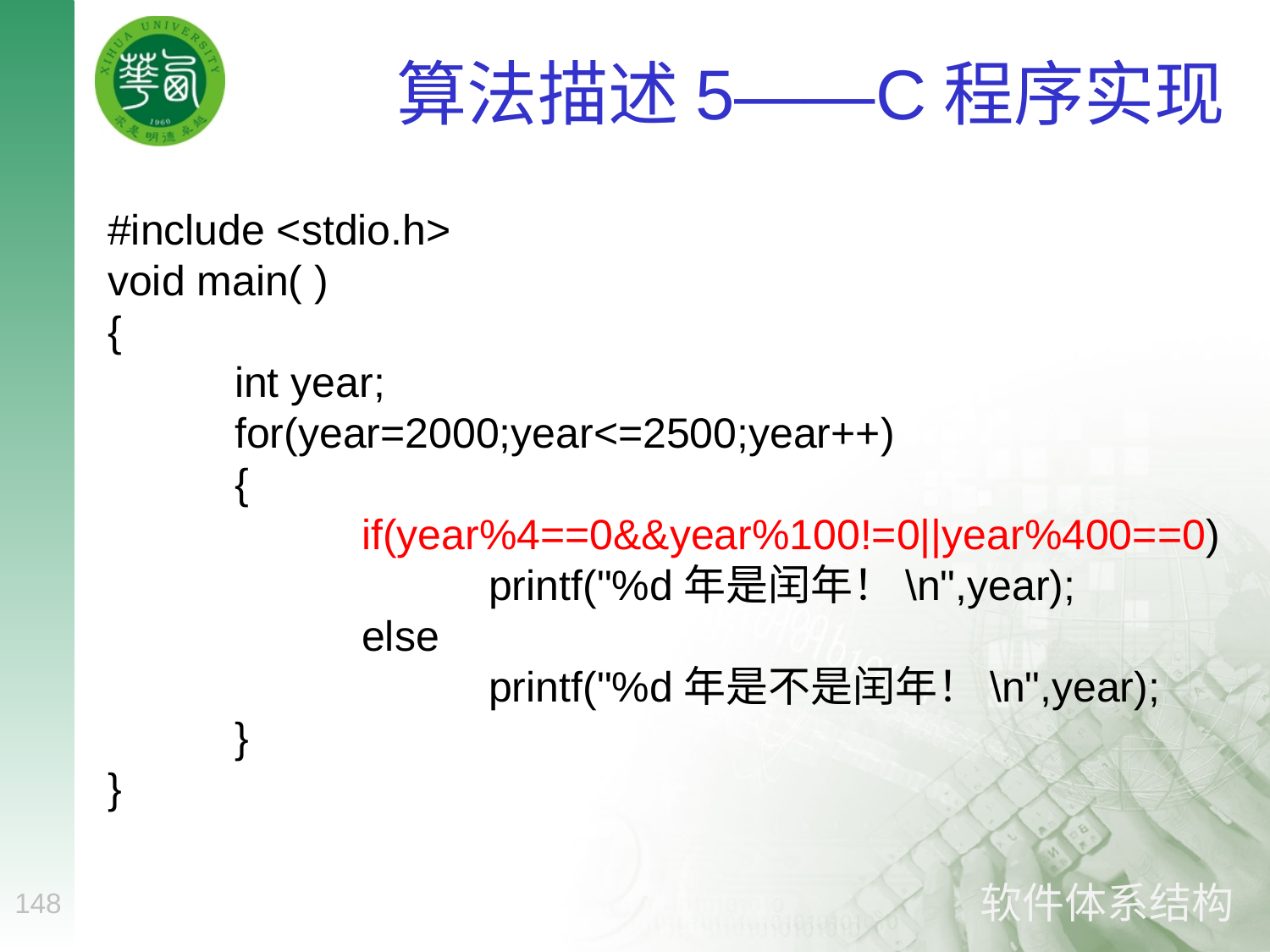

# 算法描述5——C程序实现
#include <stdio.h>
void main( )
{
	int year;
	for(year=2000;year<=2500;year++)
	{
		if(year%4==0&&year%100!=0||year%400==0)
			printf("%d年是闰年！\n",year);
		else
			printf("%d年是不是闰年！\n",year);
	}
}
148